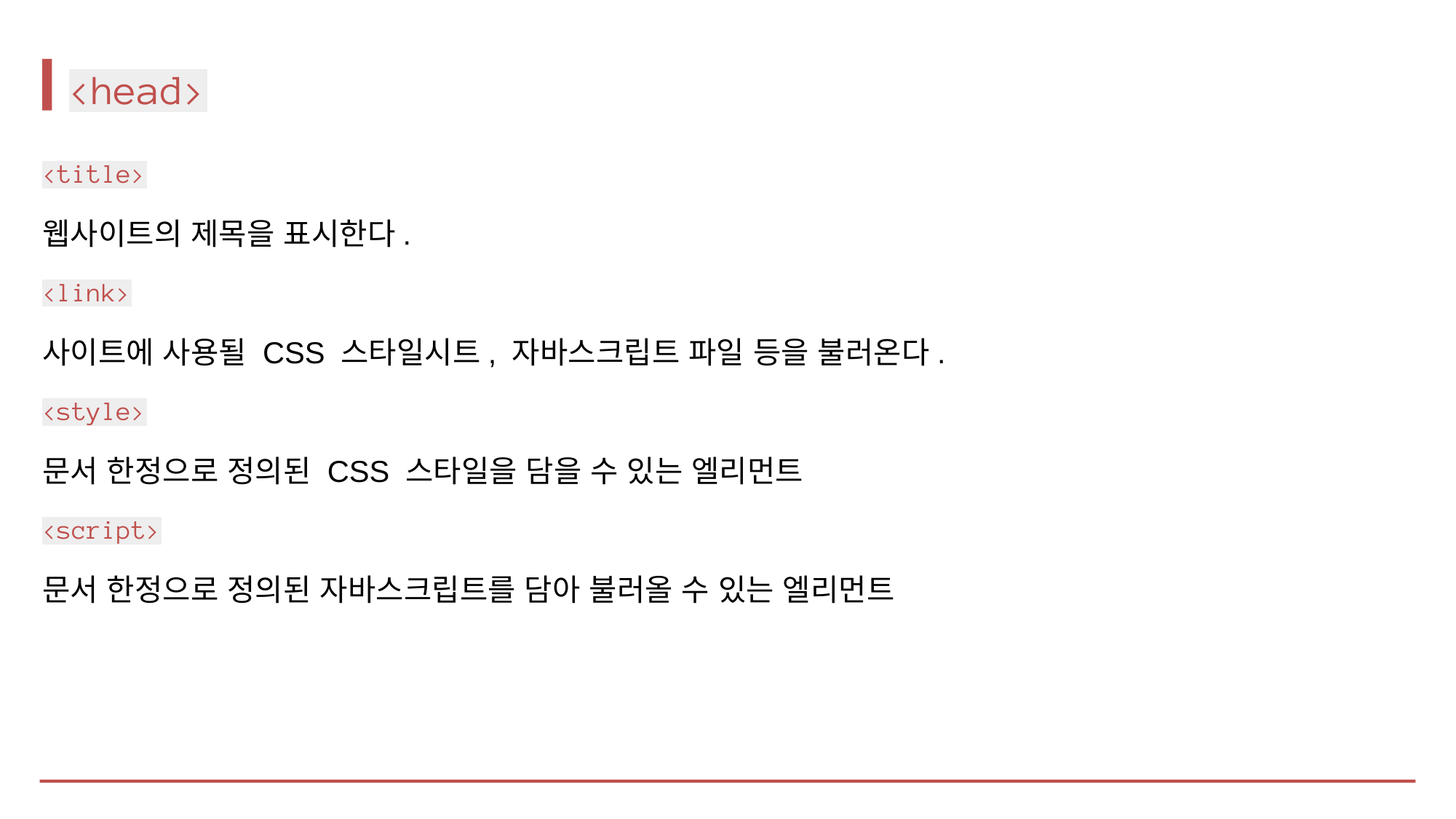

# <head>
<title>
웹사이트의 제목을 표시한다.
<link>
사이트에 사용될 CSS 스타일시트, 자바스크립트 파일 등을 불러온다.
<style>
문서 한정으로 정의된 CSS 스타일을 담을 수 있는 엘리먼트
<script>
문서 한정으로 정의된 자바스크립트를 담아 불러올 수 있는 엘리먼트